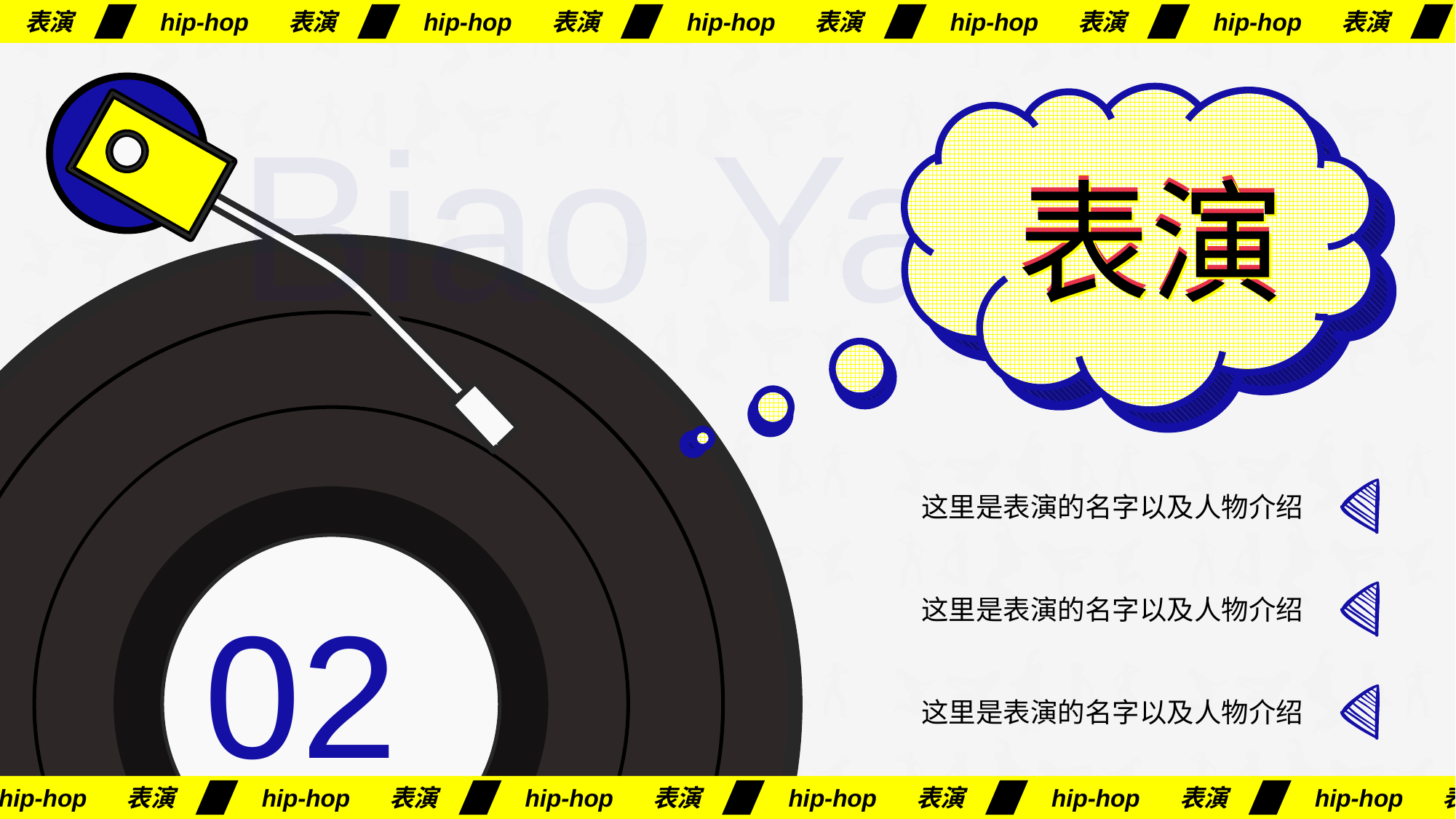

hip-hop     表演

hip-hop     表演

hip-hop     表演

hip-hop     表演

hip-hop     表演

hip-hop     表演

hip-hop     表演

hip-hop     表演

hip-hop     表演

hip-hop     表演

hip-hop     表演

hip-hop     表演

hip-hop     表演

hip-hop     表演

Biao Yan

表演
表演
表演

这里是表演的名字以及人物介绍
02

这里是表演的名字以及人物介绍

这里是表演的名字以及人物介绍